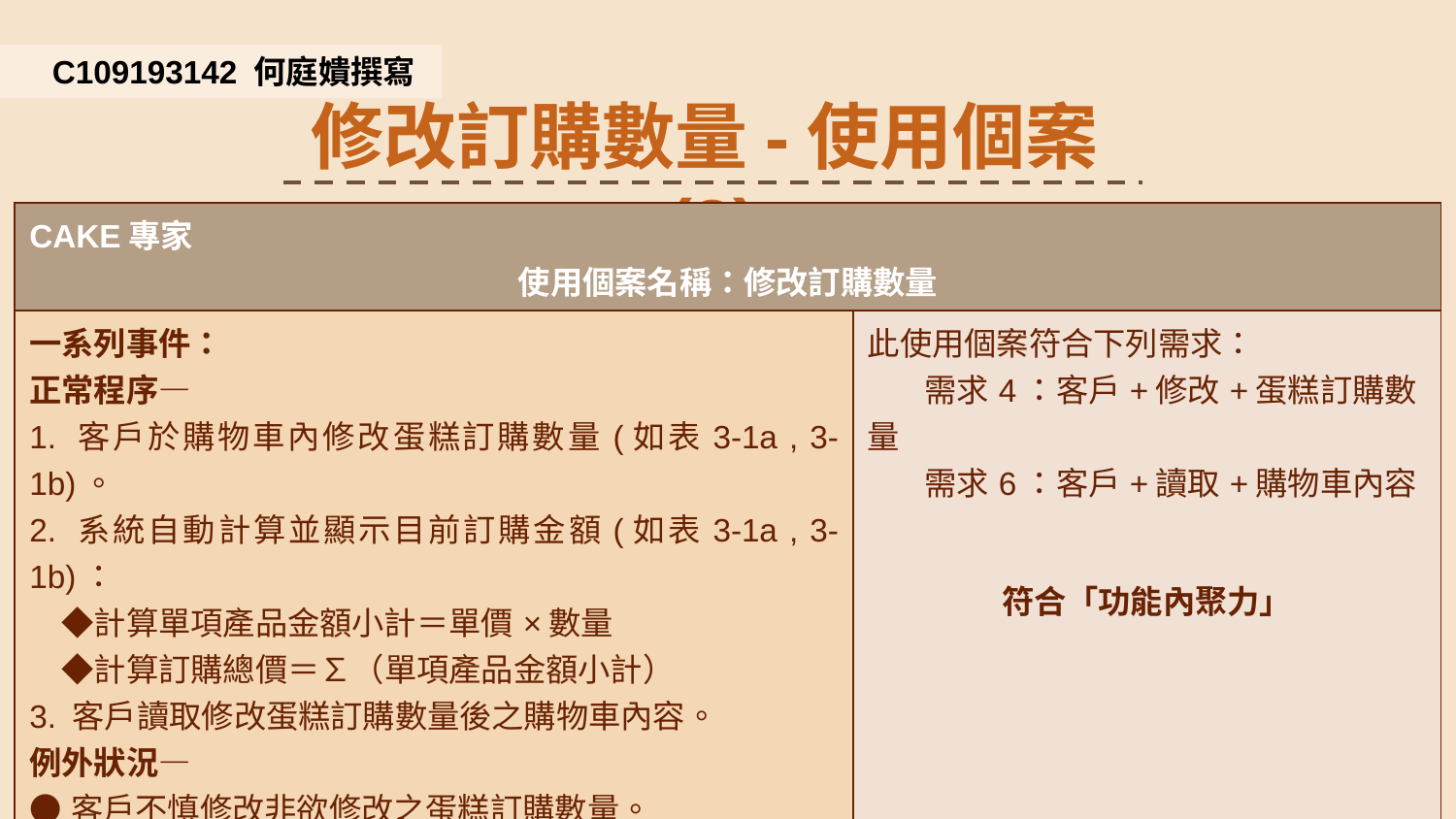

C109193142 何庭嬇撰寫
修改訂購數量-使用個案(3)
| CAKE專家 使用個案名稱：修改訂購數量 |  |
| --- | --- |
| 一系列事件： 正常程序— 1. 客戶於購物車內修改蛋糕訂購數量(如表3-1a , 3-1b)。 2. 系統自動計算並顯示目前訂購金額(如表3-1a , 3-1b)： 　◆計算單項產品金額小計＝單價×數量 　◆計算訂購總價＝∑（單項產品金額小計） 3. 客戶讀取修改蛋糕訂購數量後之購物車內容。 例外狀況— ●客戶不慎修改非欲修改之蛋糕訂購數量。 客戶可於購物車內重新修改蛋糕訂購數量。 | 此使用個案符合下列需求： 需求4：客戶+修改+蛋糕訂購數量 需求6：客戶+讀取+購物車內容 符合「功能內聚力」 |
79